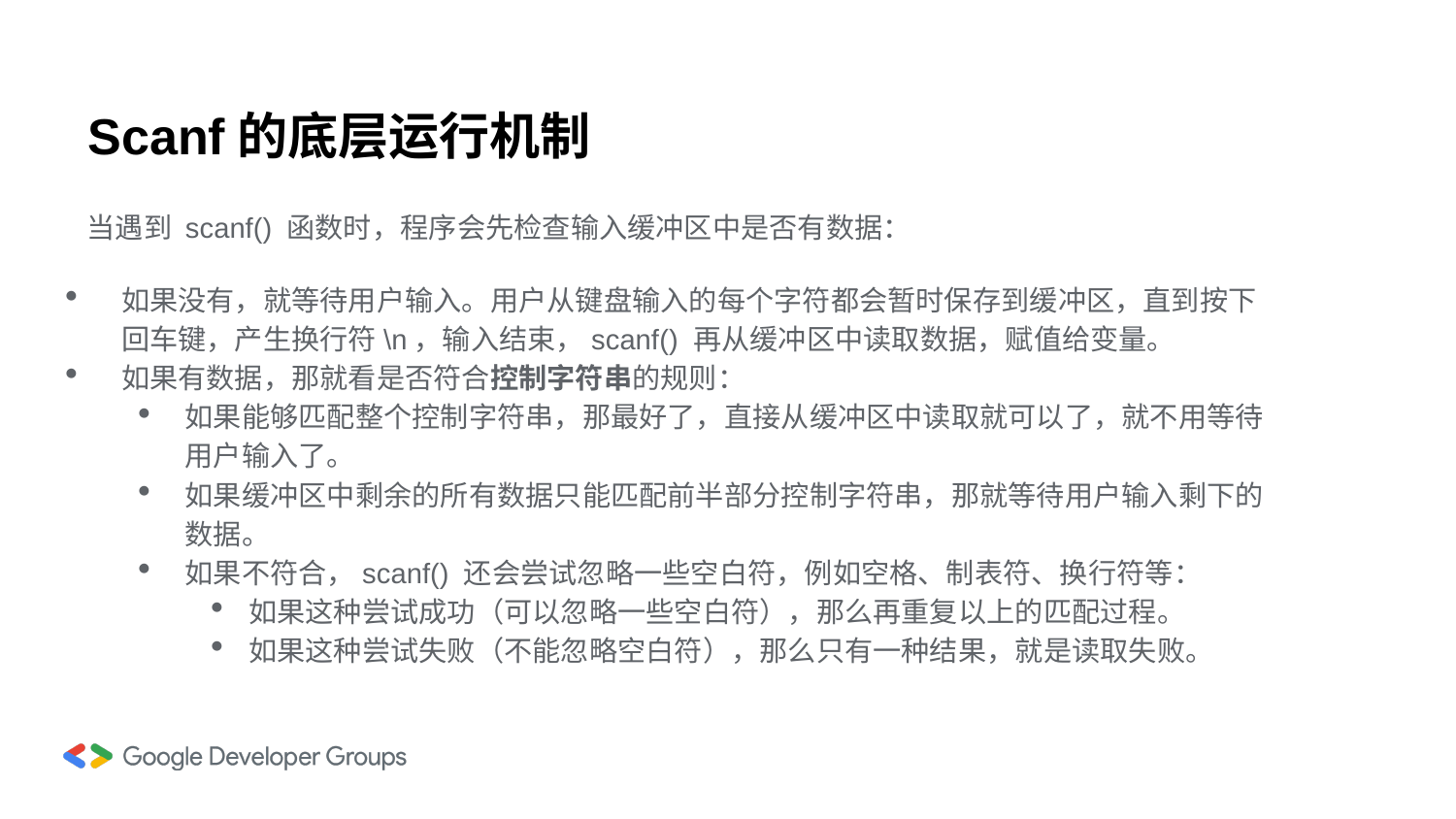

# Scanf的底层运行机制
当遇到 scanf() 函数时，程序会先检查输入缓冲区中是否有数据：
如果没有，就等待用户输入。用户从键盘输入的每个字符都会暂时保存到缓冲区，直到按下回车键，产生换行符\n，输入结束，scanf() 再从缓冲区中读取数据，赋值给变量。
如果有数据，那就看是否符合控制字符串的规则：
如果能够匹配整个控制字符串，那最好了，直接从缓冲区中读取就可以了，就不用等待用户输入了。
如果缓冲区中剩余的所有数据只能匹配前半部分控制字符串，那就等待用户输入剩下的数据。
如果不符合，scanf() 还会尝试忽略一些空白符，例如空格、制表符、换行符等：
如果这种尝试成功（可以忽略一些空白符），那么再重复以上的匹配过程。
如果这种尝试失败（不能忽略空白符），那么只有一种结果，就是读取失败。